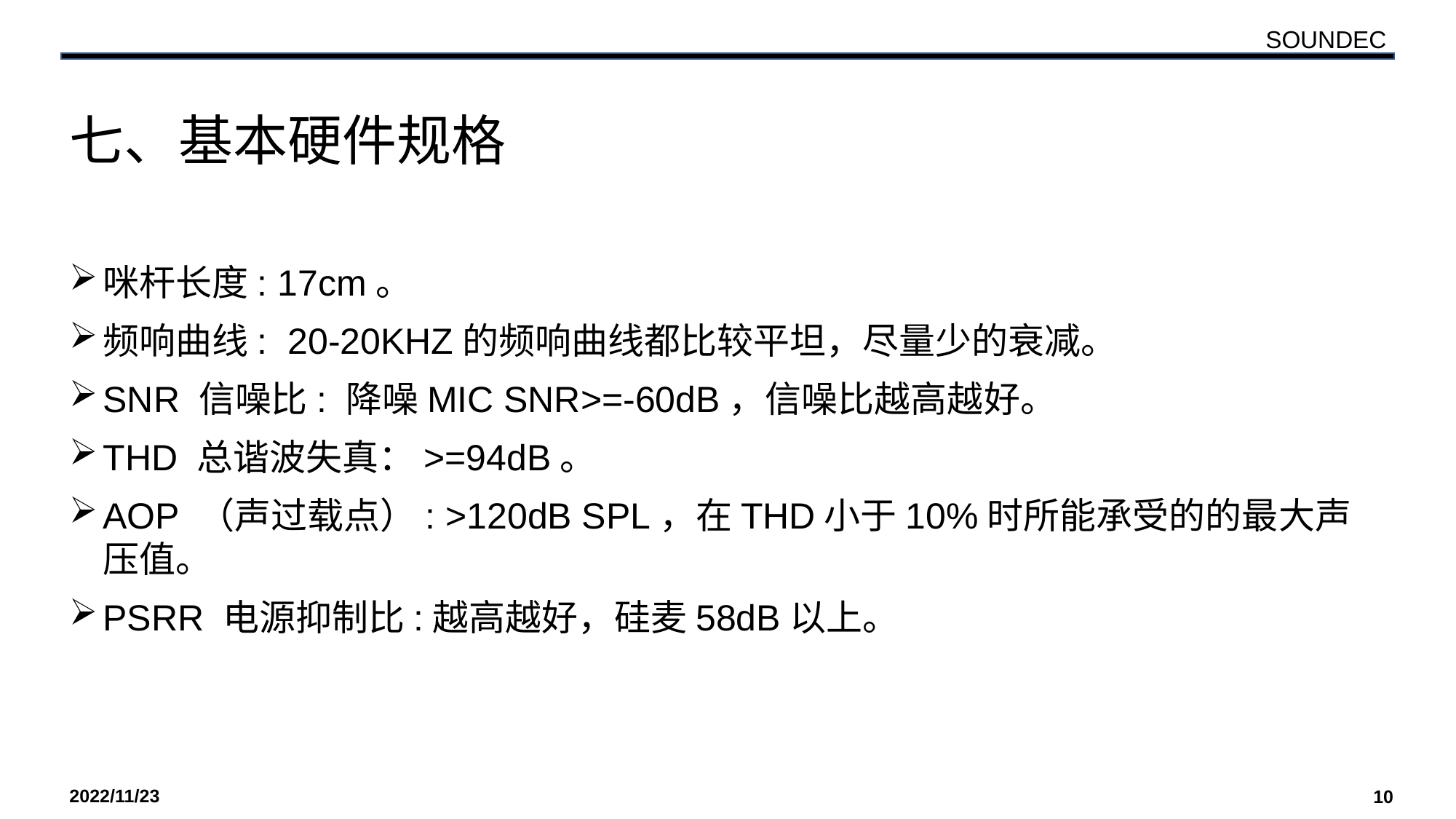

SOUNDEC

七、基本硬件规格
咪杆长度: 17cm。

频响曲线:  20-20KHZ的频响曲线都比较平坦，尽量少的衰减。

SNR 信噪比: 降噪MIC SNR>=-60dB，信噪比越高越好。

THD 总谐波失真：>=94dB。

AOP （声过载点）: >120dB SPL，在THD小于10%时所能承受的的最大声压值。

PSRR 电源抑制比:越高越好，硅麦58dB以上。
2022/11/23
10